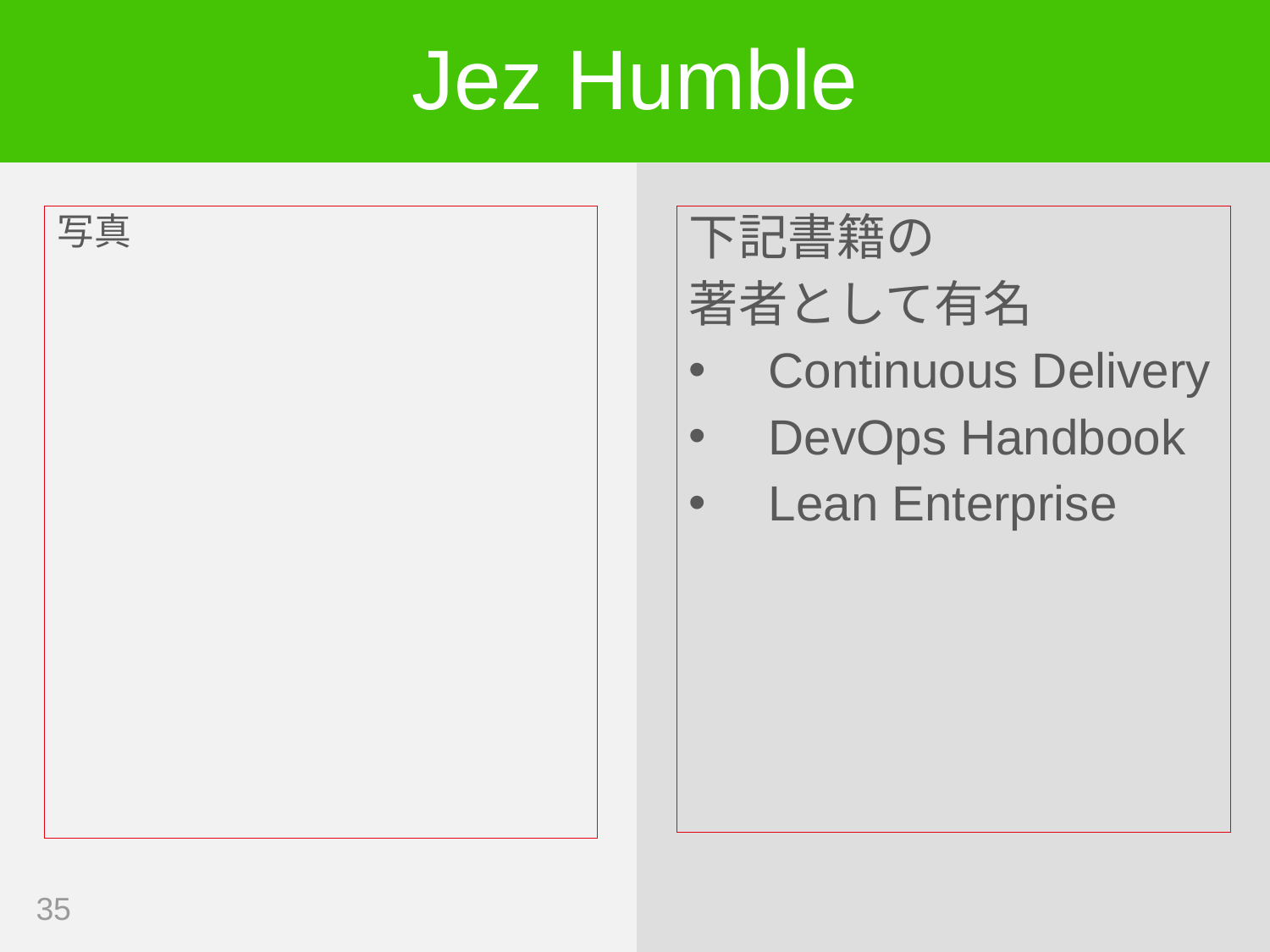

# Jez Humble
写真
下記書籍の
著者として有名
Continuous Delivery
DevOps Handbook
Lean Enterprise
35